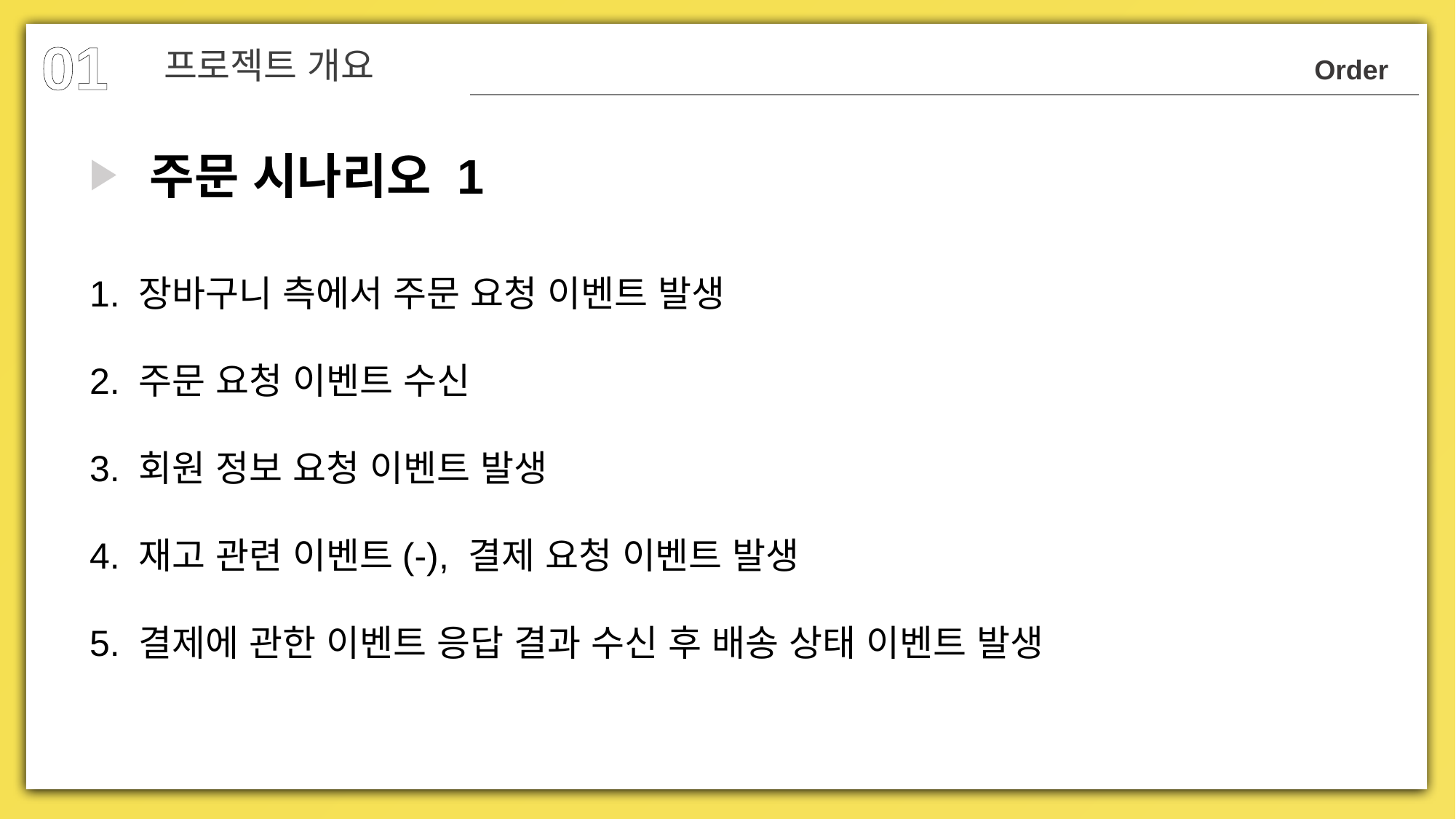

01

프로젝트 개요
Order
▶
주문 시나리오 1
1. 장바구니 측에서 주문 요청 이벤트 발생

2. 주문 요청 이벤트 수신

3. 회원 정보 요청 이벤트 발생

4. 재고 관련 이벤트(-), 결제 요청 이벤트 발생

5. 결제에 관한 이벤트 응답 결과 수신 후 배송 상태 이벤트 발생